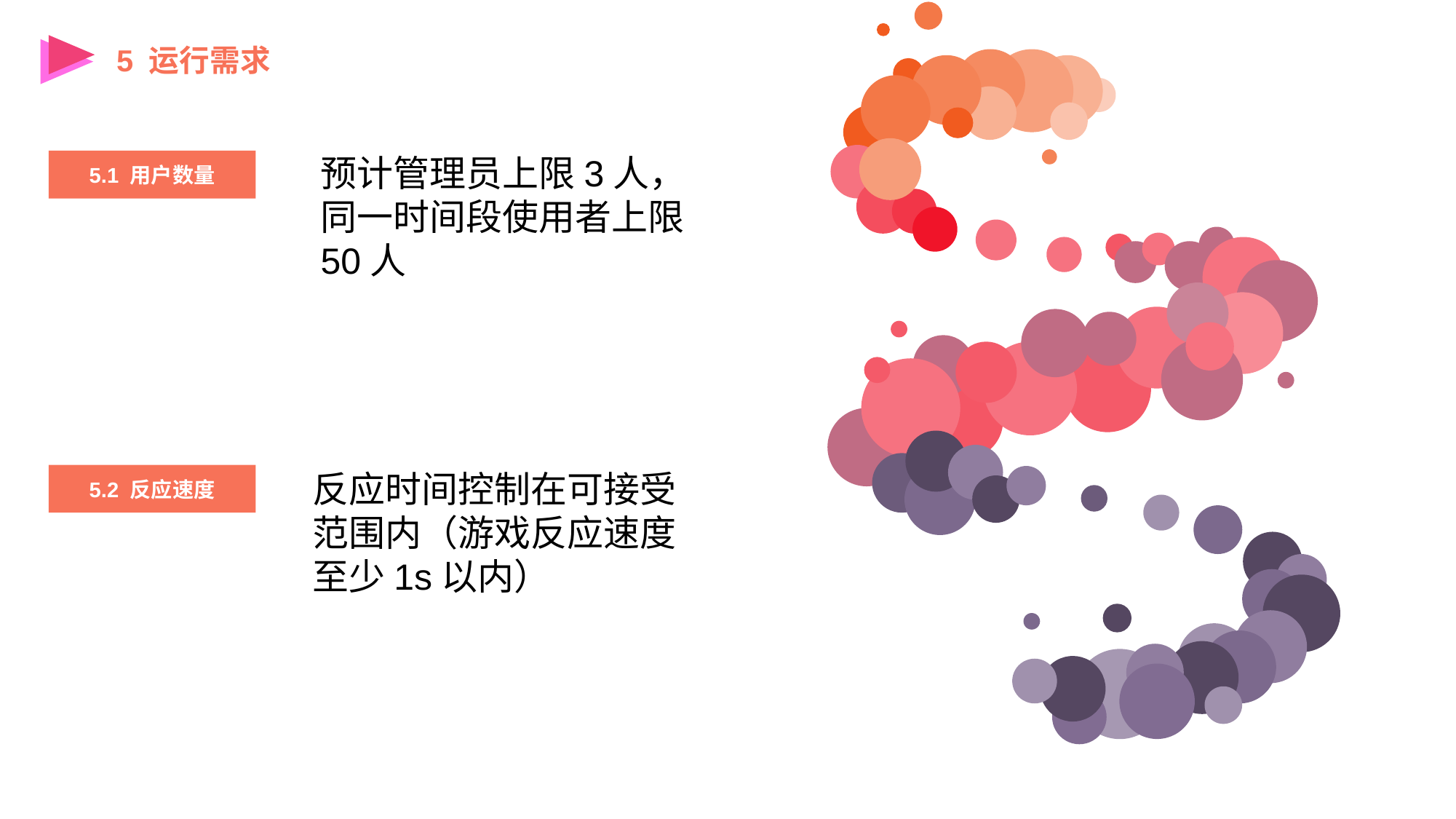

5 运行需求
预计管理员上限3人，同一时间段使用者上限50人
5.1 用户数量
5.2
5.2 反应速度
反应时间控制在可接受范围内（游戏反应速度至少1s以内）